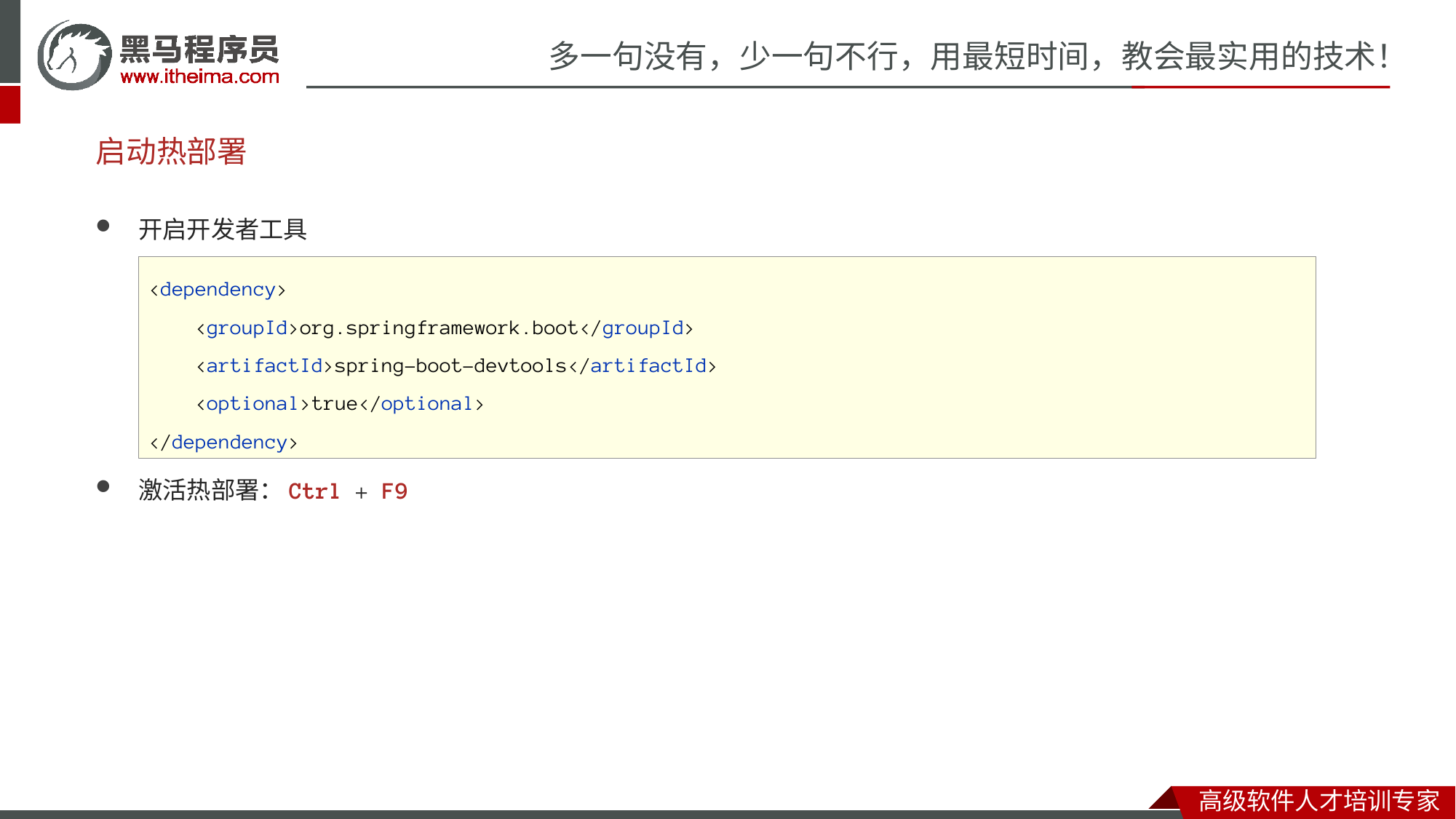

# 启动热部署
开启开发者工具

激活热部署：Ctrl + F9

<dependency>
    <groupId>org.springframework.boot</groupId>
    <artifactId>spring-boot-devtools</artifactId>
    <optional>true</optional>
</dependency>